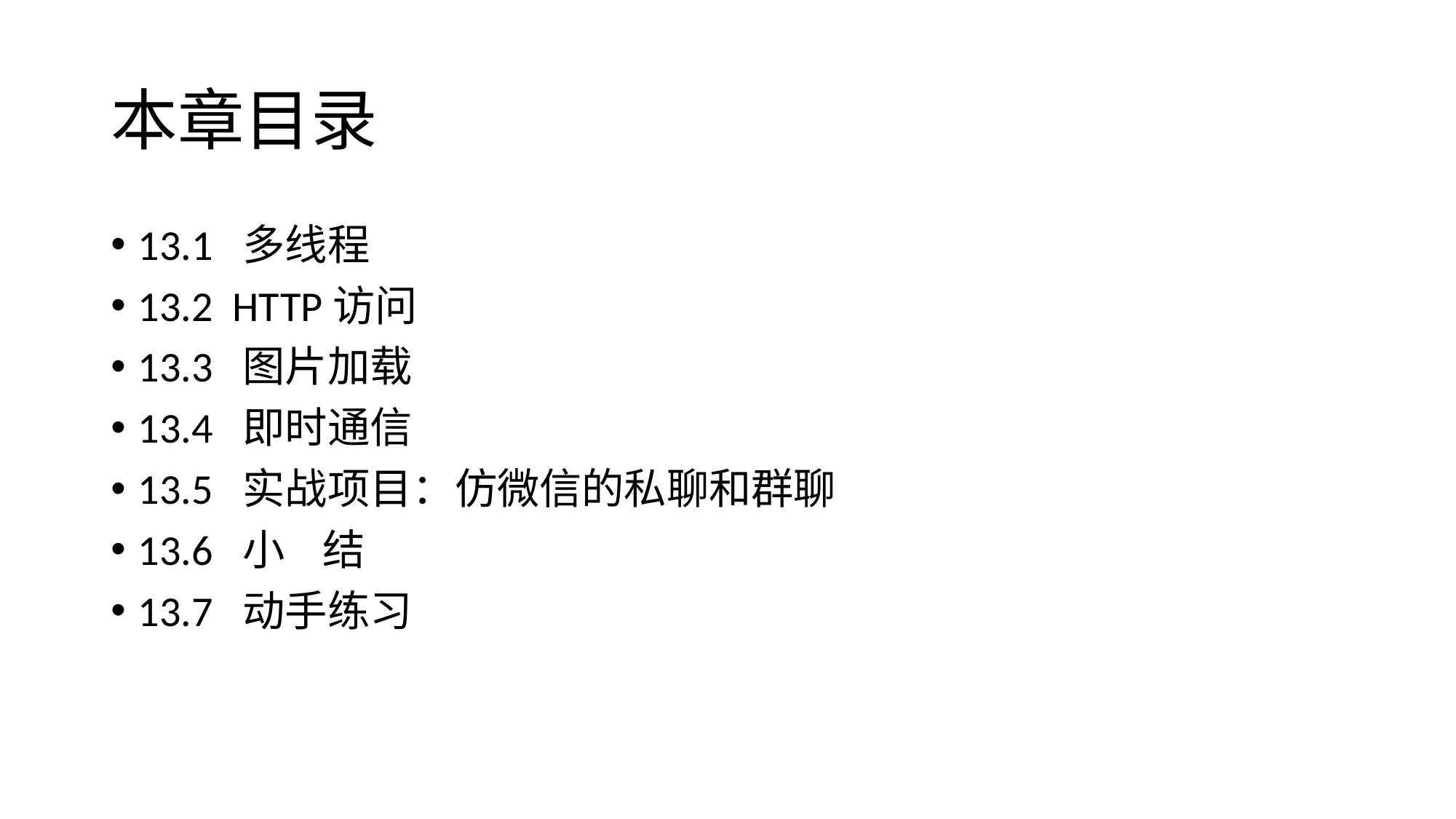

# 本章目录
13.1  多线程
13.2  HTTP访问
13.3  图片加载
13.4  即时通信
13.5  实战项目：仿微信的私聊和群聊
13.6  小    结
13.7  动手练习